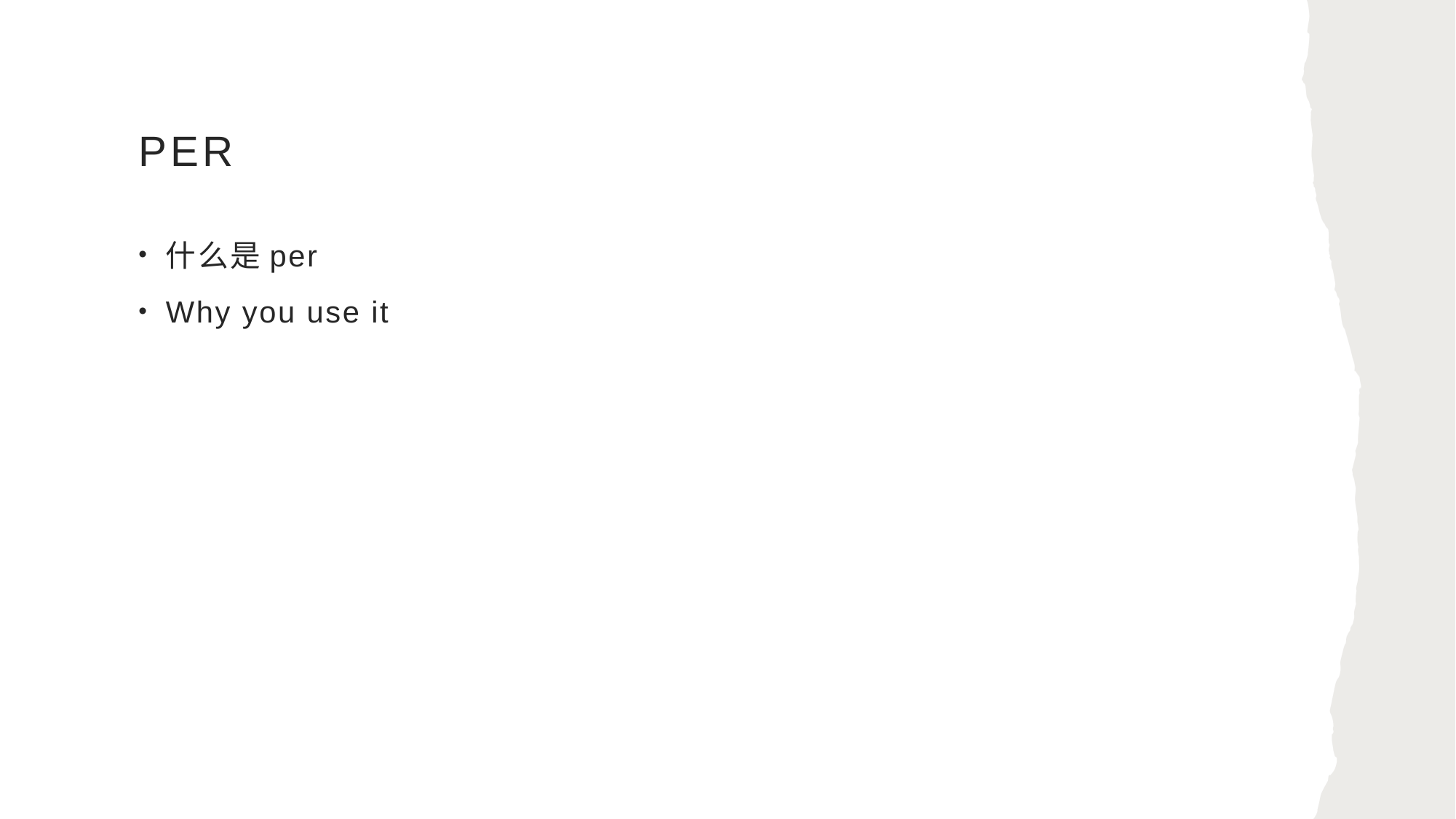

# PER
什么是per
Why you use it